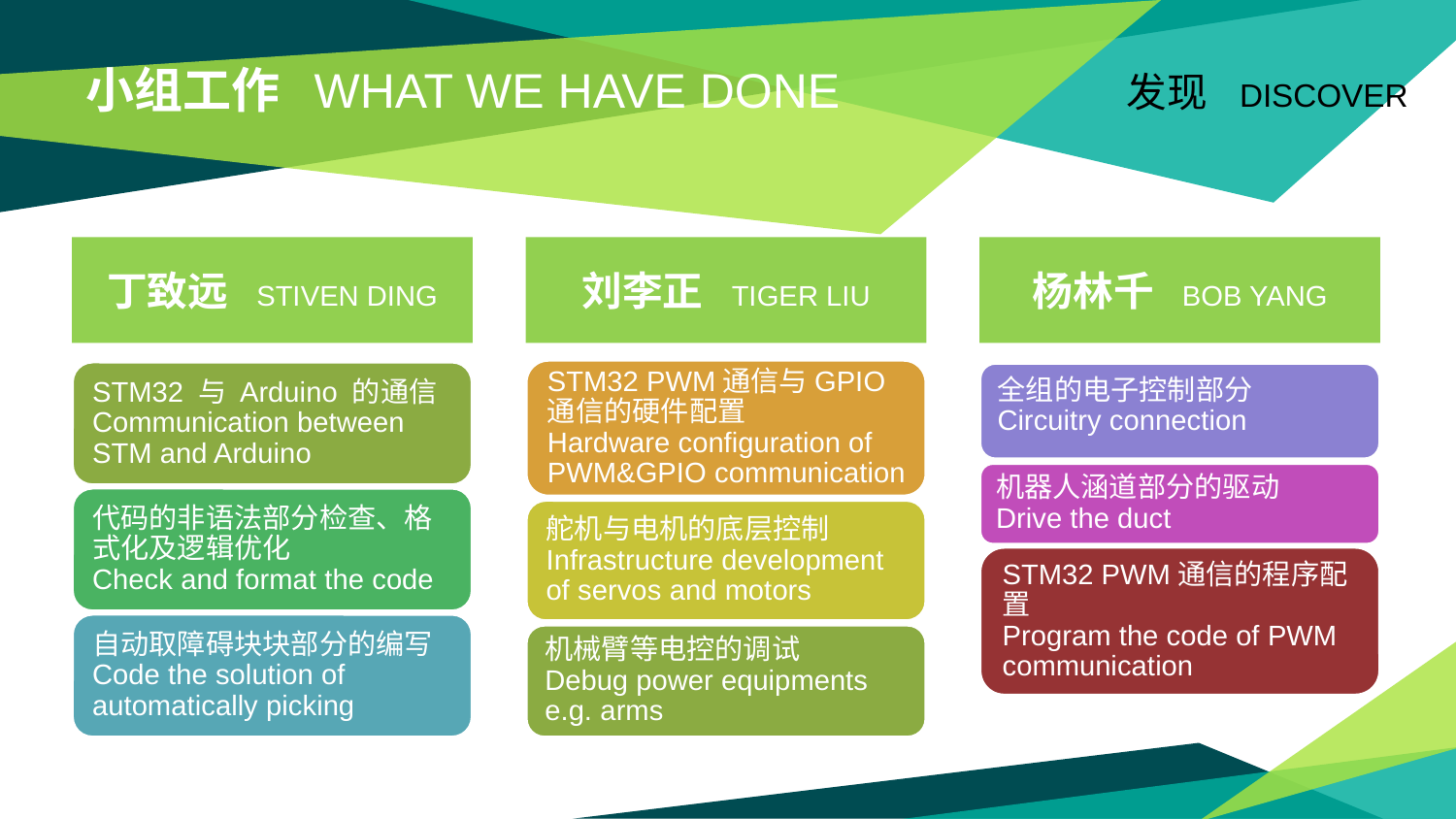

# 小组工作  What we have done
发现  discover
杨林千  Bob yang
丁致远  stiven ding
刘李正  tiger liu
STM32 PWM通信与GPIO通信的硬件配置
Hardware configuration of PWM&GPIO communication
舵机与电机的底层控制
Infrastructure development of servos and motors
机械臂等电控的调试
Debug power equipments e.g. arms
STM32 与 Arduino 的通信
Communication between STM and Arduino
代码的非语法部分检查、格式化及逻辑优化
Check and format the code
自动取障碍块块部分的编写
Code the solution of automatically picking
全组的电子控制部分
Circuitry connection
机器人涵道部分的驱动
Drive the duct
STM32 PWM通信的程序配置
Program the code of PWM communication